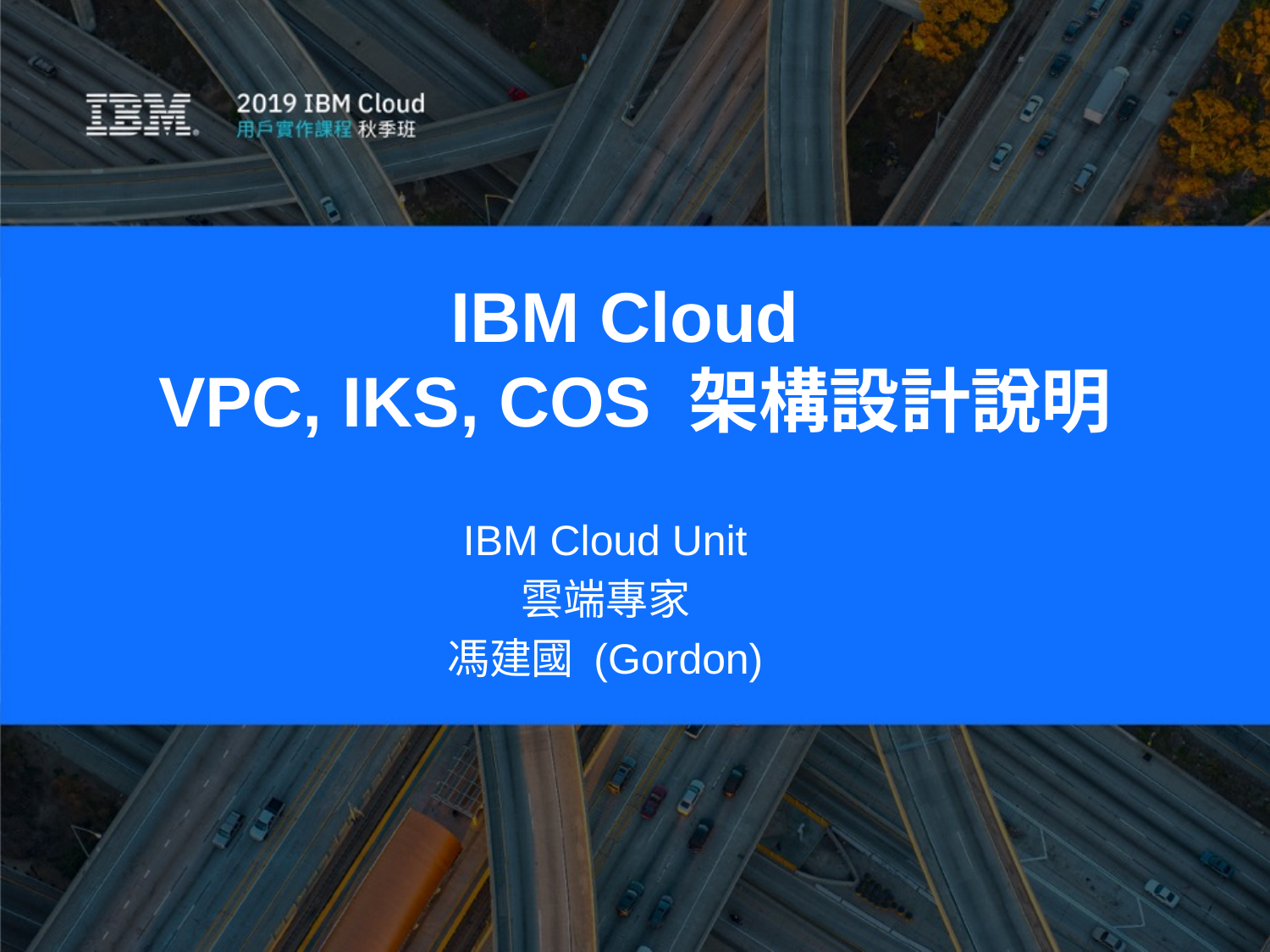

IBM Cloud
VPC, IKS, COS 架構設計說明
IBM Cloud Unit
雲端專家
馮建國 (Gordon)